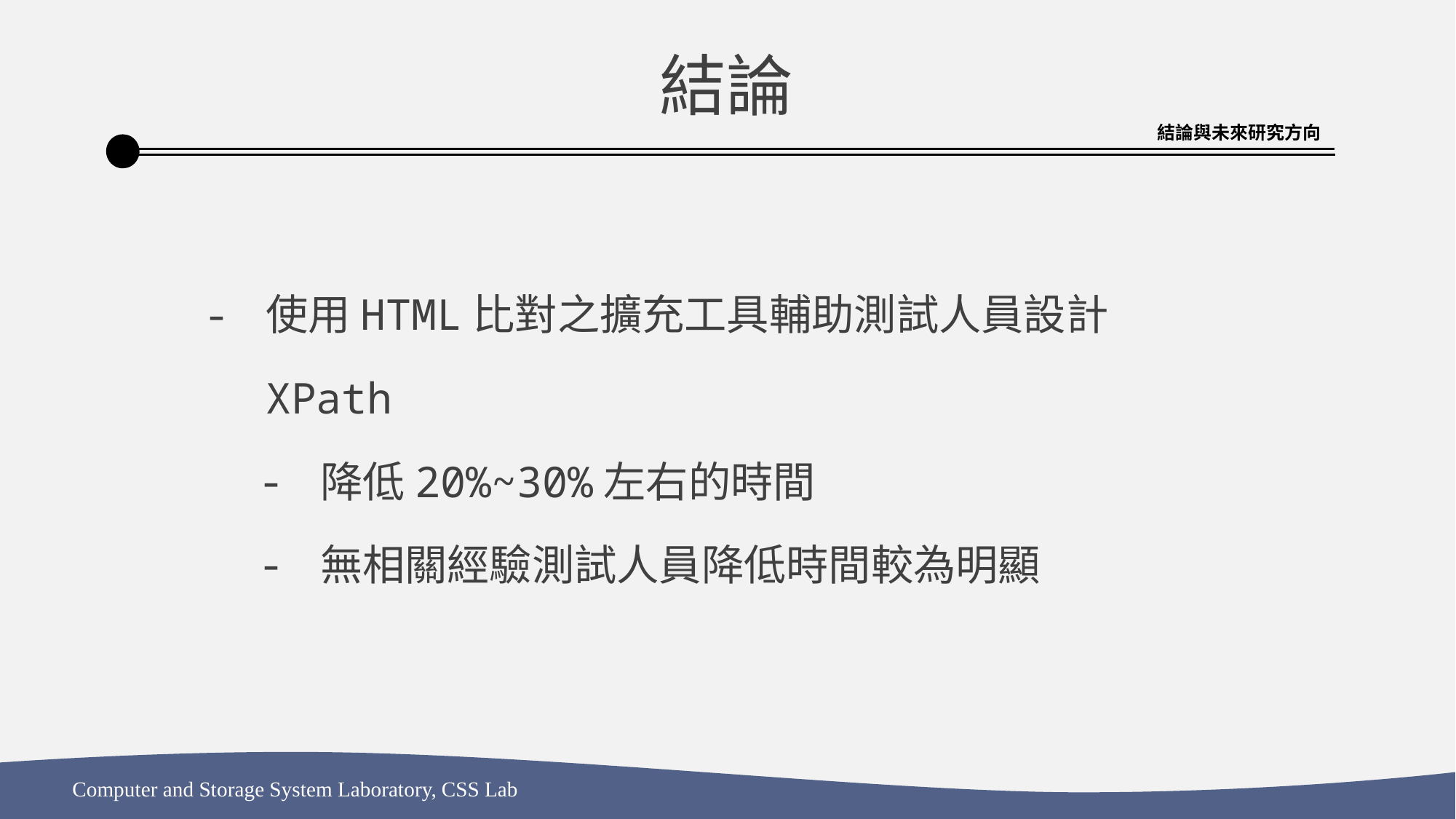

結論
結論與未來研究方向

使用HTML比對之擴充工具輔助測試人員設計XPath
降低20%~30%左右的時間
無相關經驗測試人員降低時間較為明顯

Computer and Storage System Laboratory, CSS Lab
56